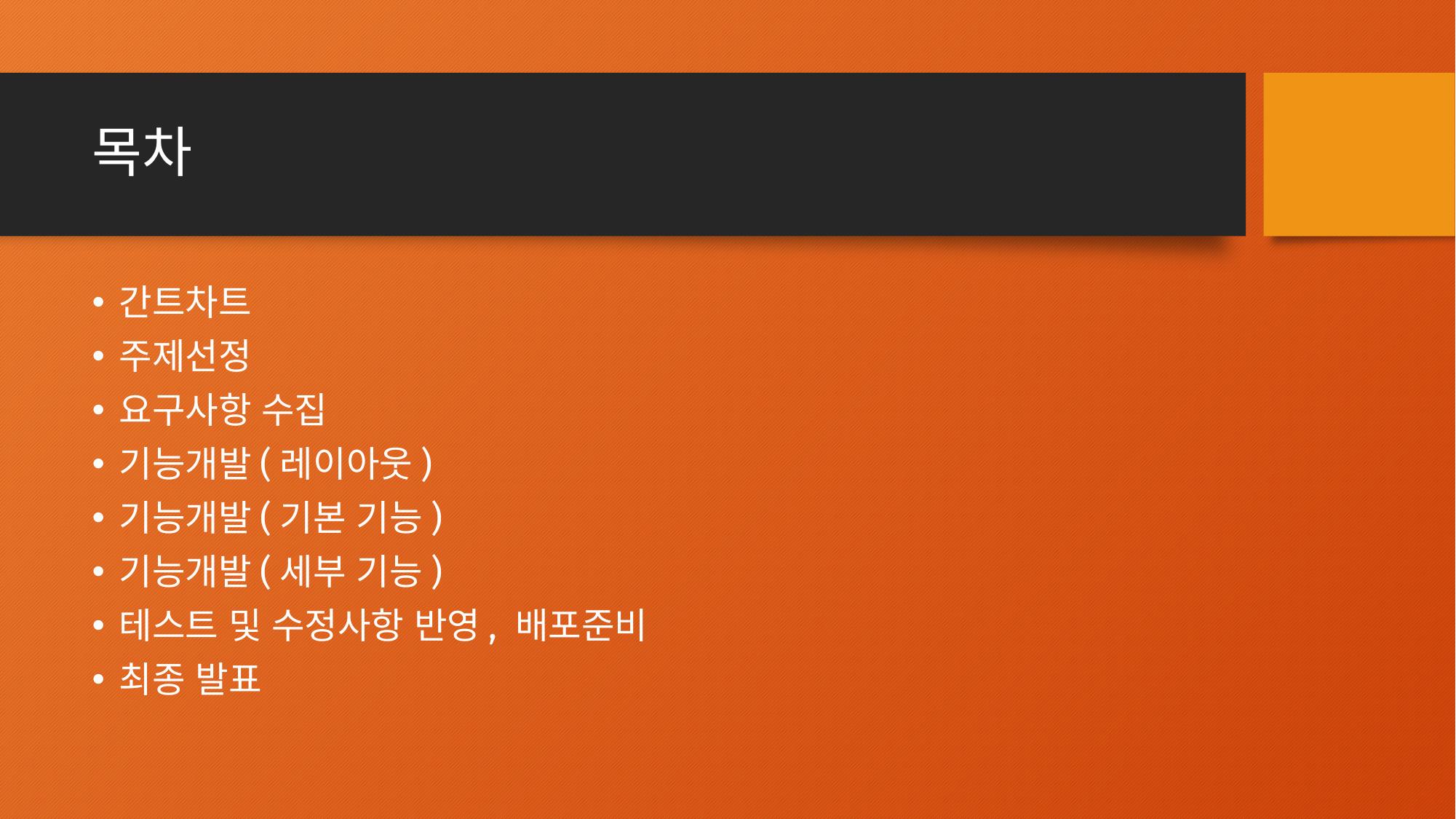

# 목차
간트차트
주제선정
요구사항 수집
기능개발(레이아웃)
기능개발(기본 기능)
기능개발(세부 기능)
테스트 및 수정사항 반영, 배포준비
최종 발표